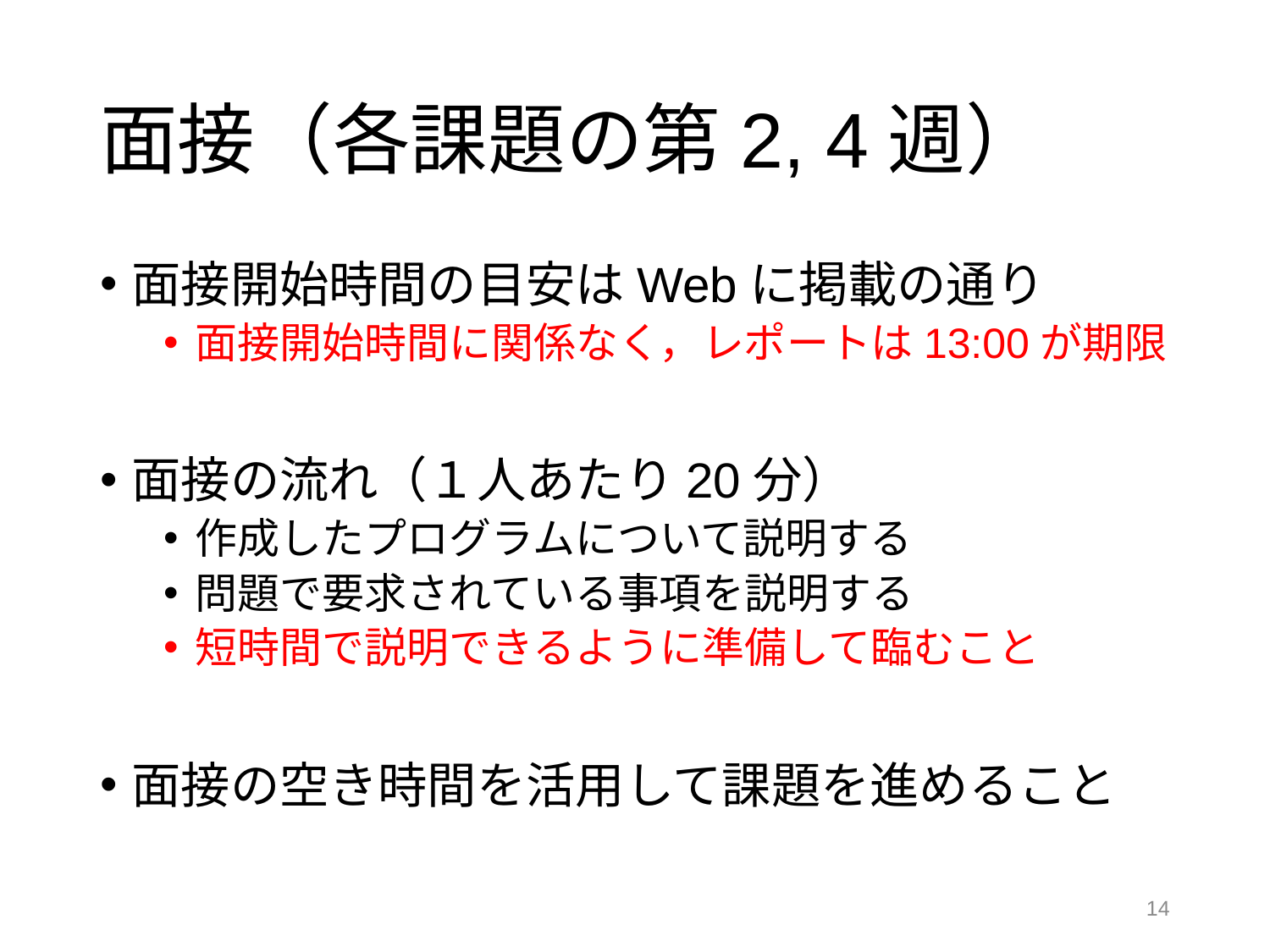

# 面接（各課題の第2, 4週）
面接開始時間の目安はWebに掲載の通り
面接開始時間に関係なく，レポートは13:00が期限

面接の流れ（１人あたり20分）
作成したプログラムについて説明する
問題で要求されている事項を説明する
短時間で説明できるように準備して臨むこと

面接の空き時間を活用して課題を進めること
14